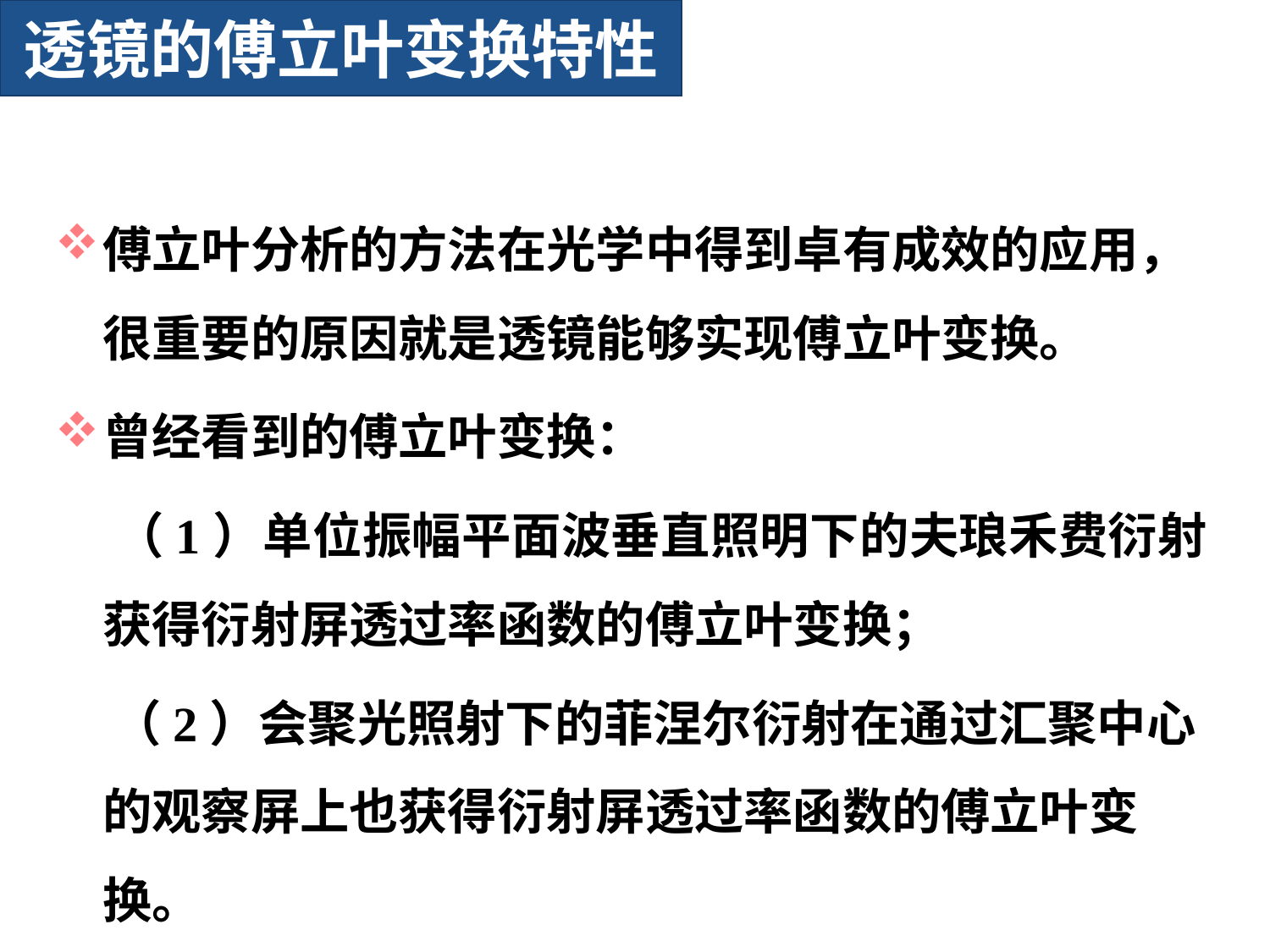

# 透镜的傅立叶变换特性
傅立叶分析的方法在光学中得到卓有成效的应用，很重要的原因就是透镜能够实现傅立叶变换。
曾经看到的傅立叶变换：
    （1）单位振幅平面波垂直照明下的夫琅禾费衍射获得衍射屏透过率函数的傅立叶变换；
    （2）会聚光照射下的菲涅尔衍射在通过汇聚中心的观察屏上也获得衍射屏透过率函数的傅立叶变换。